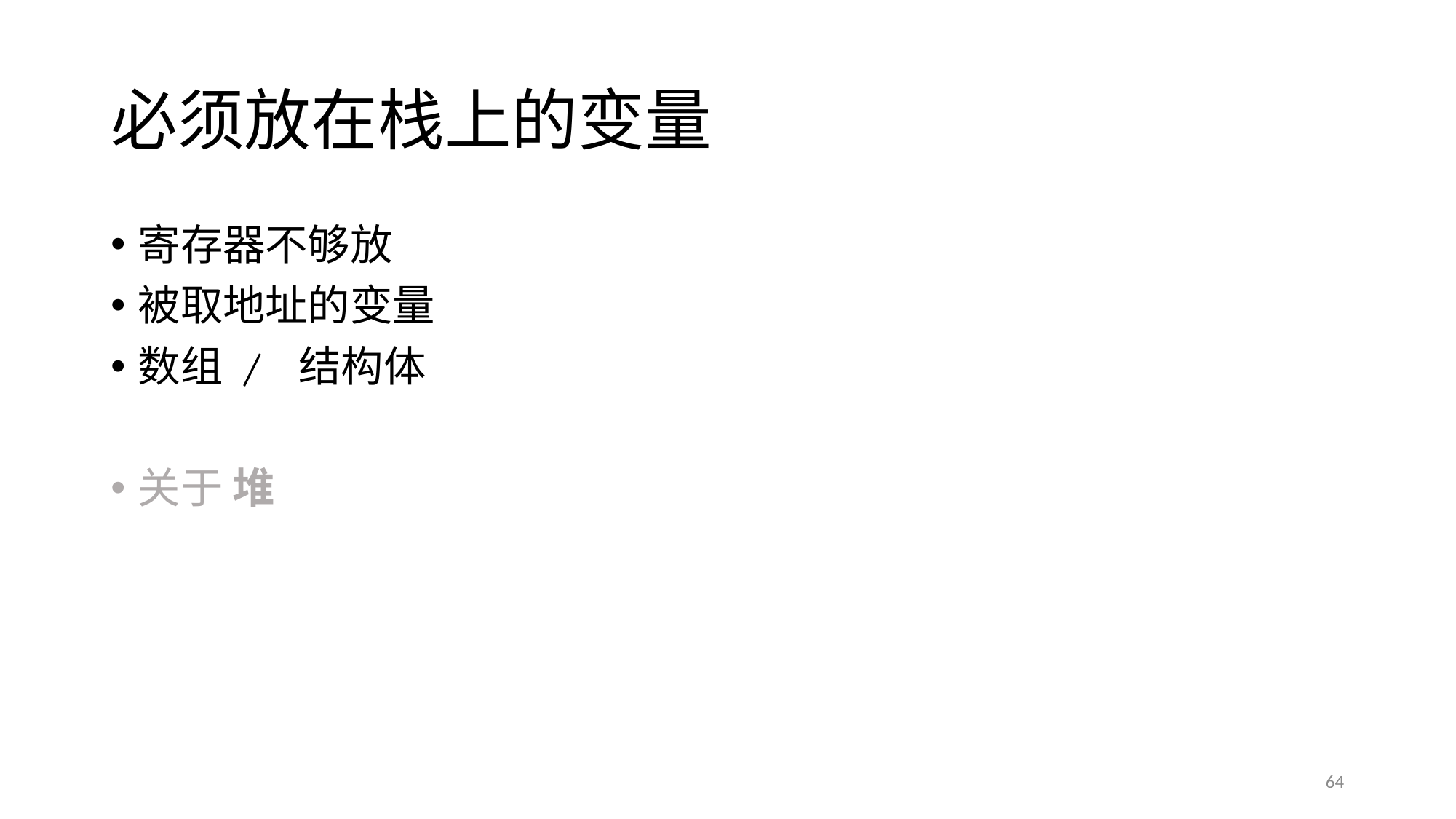

# 必须放在栈上的变量
寄存器不够放
被取地址的变量
数组 / 结构体

关于 堆
64